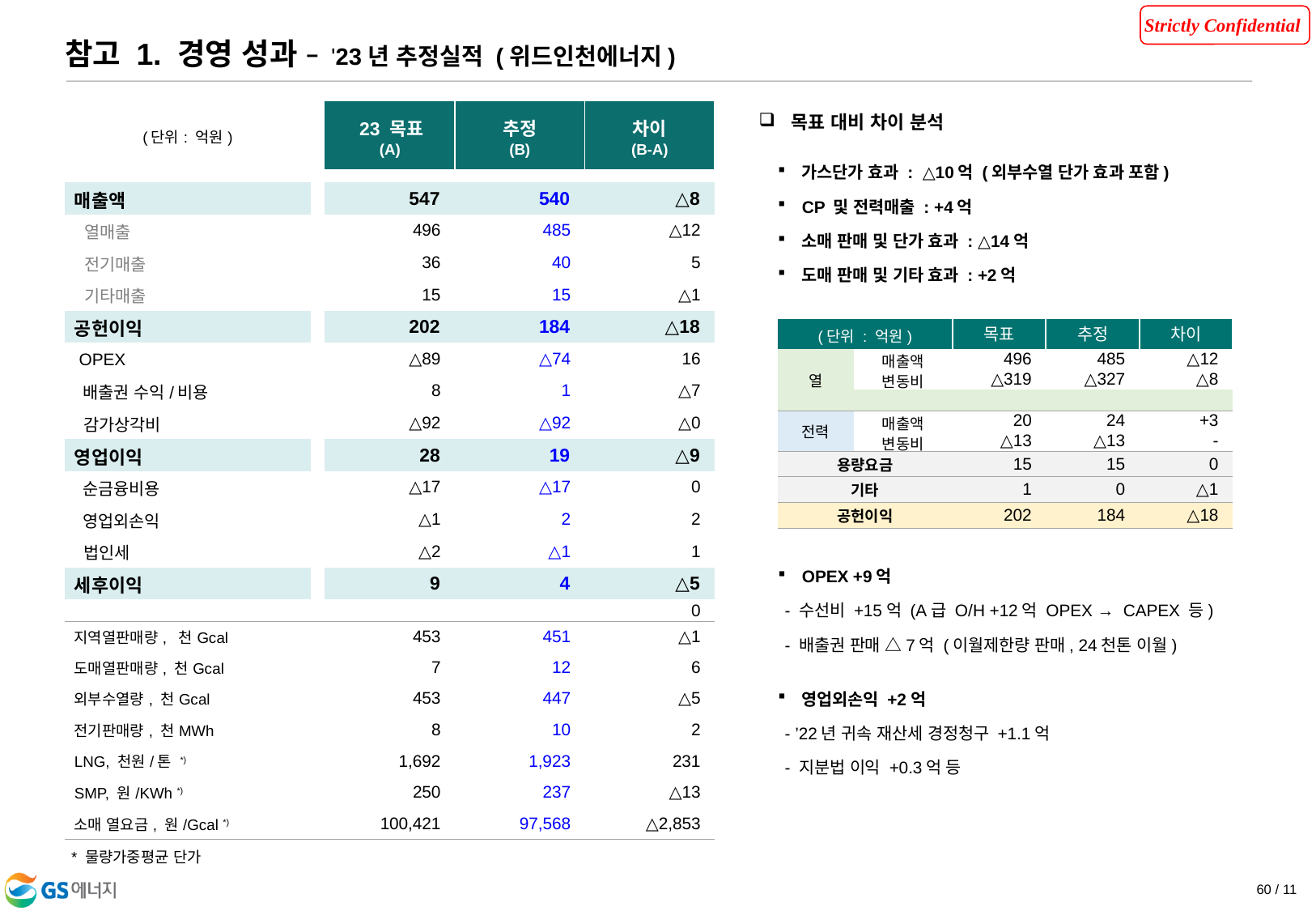

참고 1. 경영 성과 – '23년 추정실적 (위드인천에너지)
 목표 대비 차이 분석
| (단위: 억원) |  | '23 목표 (A) | 추정 (B) | 차이 (B-A) |
| --- | --- | --- | --- | --- |
|  |  |  |  |  |
|  |  |  |  |  |
| 매출액 |  | 547 | 540 | △8 |
| 열매출 |  | 496 | 485 | △12 |
| 전기매출 |  | 36 | 40 | 5 |
| 기타매출 |  | 15 | 15 | △1 |
| 공헌이익 |  | 202 | 184 | △18 |
| OPEX |  | △89 | △74 | 16 |
| 배출권 수익/비용 |  | 8 | 1 | △7 |
| 감가상각비 |  | △92 | △92 | △0 |
| 영업이익 |  | 28 | 19 | △9 |
| 순금융비용 |  | △17 | △17 | 0 |
| 영업외손익 |  | △1 | 2 | 2 |
| 법인세 |  | △2 | △1 | 1 |
| 세후이익 |  | 9 | 4 | △5 |
|  |  |  |  | 0 |
| 지역열판매량, 천Gcal |  | 453 | 451 | △1 |
| 도매열판매량, 천Gcal |  | 7 | 12 | 6 |
| 외부수열량, 천Gcal |  | 453 | 447 | △5 |
| 전기판매량, 천MWh |  | 8 | 10 | 2 |
| LNG, 천원/톤 \*) |  | 1,692 | 1,923 | 231 |
| SMP, 원/KWh \*) |  | 250 | 237 | △13 |
| 소매 열요금, 원/Gcal \*) |  | 100,421 | 97,568 | △2,853 |
가스단가 효과 :  △10억 (외부수열 단가 효과 포함)
CP 및 전력매출 : +4억
소매 판매 및 단가 효과 : △14억
도매 판매 및 기타 효과 : +2억
| (단위 : 억원) |  | 목표 | 추정 | 차이 |
| --- | --- | --- | --- | --- |
| 열 | 매출액 | 496 | 485 | △12 |
|  | 변동비 | △319 | △327 | △8 |
|  |  |  |  |  |
| 전력 | 매출액 | 20 | 24 | +3 |
|  | 변동비 | △13 | △13 | - |
| 용량요금 |  | 15 | 15 | 0 |
| 기타 |  | 1 | 0 | △1 |
| 공헌이익 |  | 202 | 184 | △18 |
OPEX +9억
    - 수선비 +15억 (A급 O/H +12억 OPEX →  CAPEX 등)
    - 배출권 판매 △7억 (이월제한량 판매, 24천톤 이월)
영업외손익 +2억
    - ’22년 귀속 재산세 경정청구 +1.1억
    - 지분법 이익 +0.3억 등
* 물량가중평균 단가